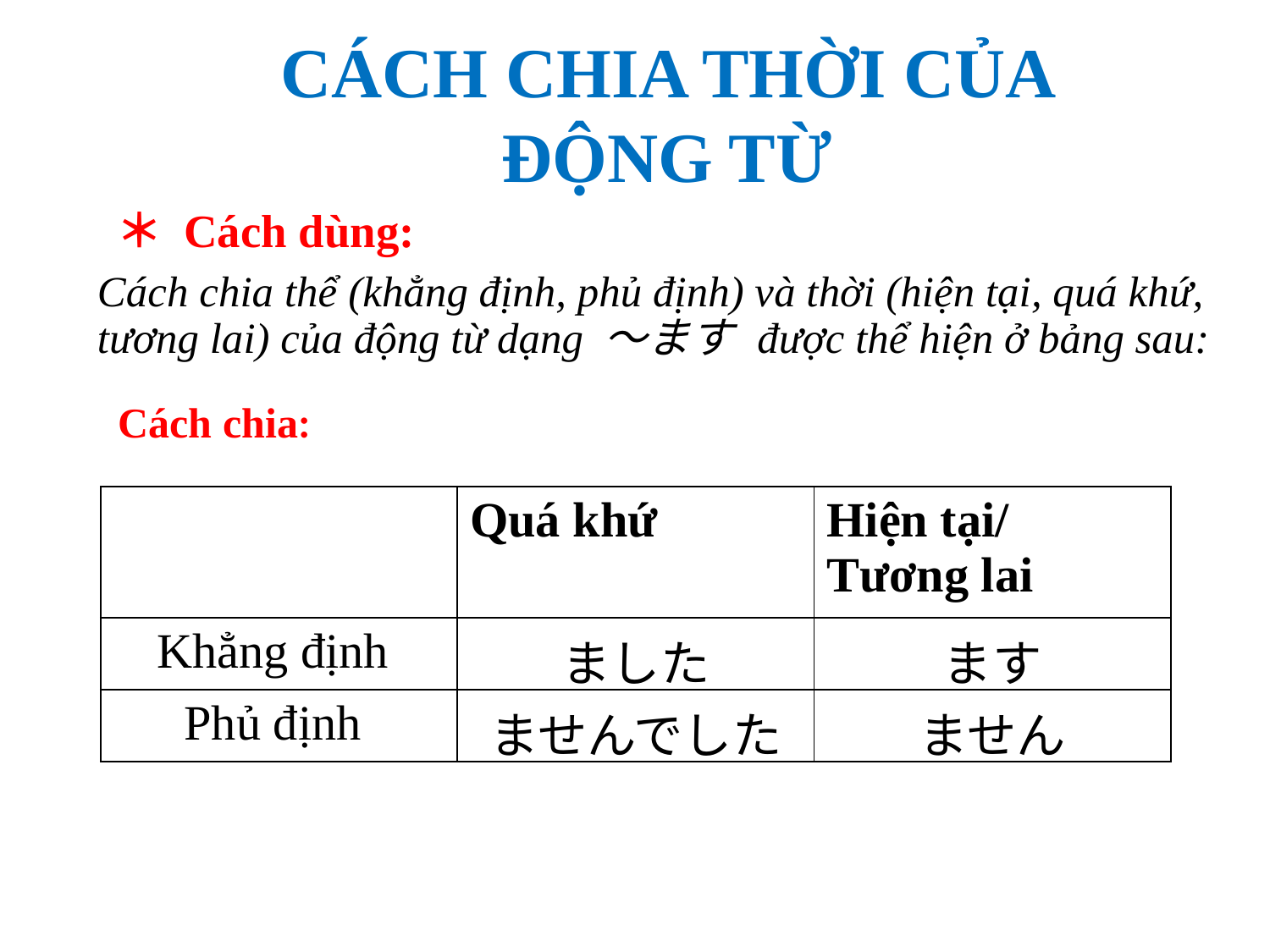

CÁCH CHIA THỜI CỦA ĐỘNG TỪ
#
 ＊ Cách dùng:
Cách chia thể (khẳng định, phủ định) và thời (hiện tại, quá khứ, tương lai) của động từ dạng ～ます được thể hiện ở bảng sau:
Cách chia:

|  | Quá khứ | Hiện tại/ Tương lai |
| --- | --- | --- |
| Khẳng định | ました | ます |
| Phủ định | ませんでした | ません |